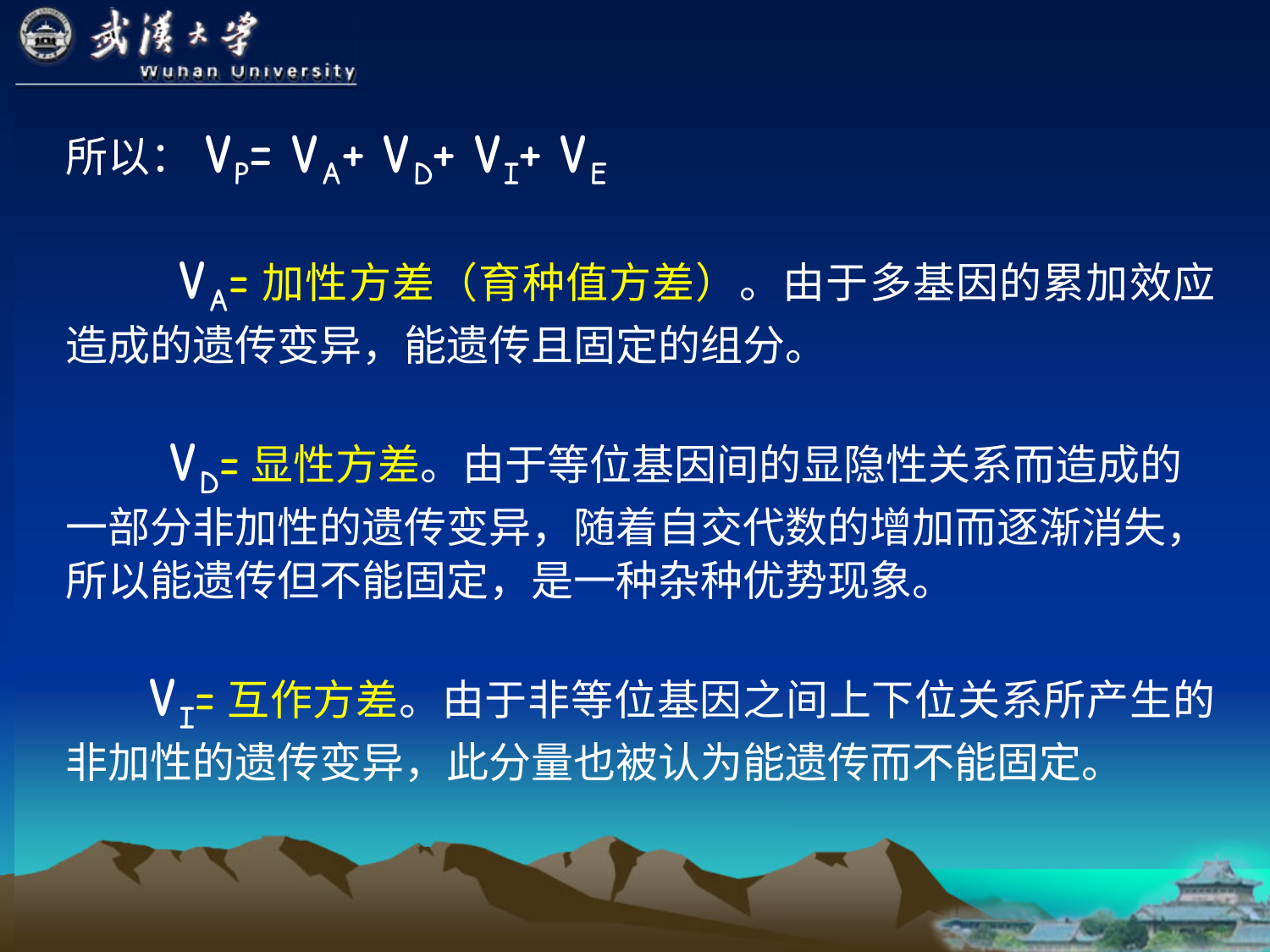

所以：VP= VA+ VD+ VI+ VE

       VA=加性方差（育种值方差）。由于多基因的累加效应造成的遗传变异，能遗传且固定的组分。

        VD=显性方差。由于等位基因间的显隐性关系而造成的一部分非加性的遗传变异，随着自交代数的增加而逐渐消失，所以能遗传但不能固定，是一种杂种优势现象。

        VI=互作方差。由于非等位基因之间上下位关系所产生的非加性的遗传变异，此分量也被认为能遗传而不能固定。